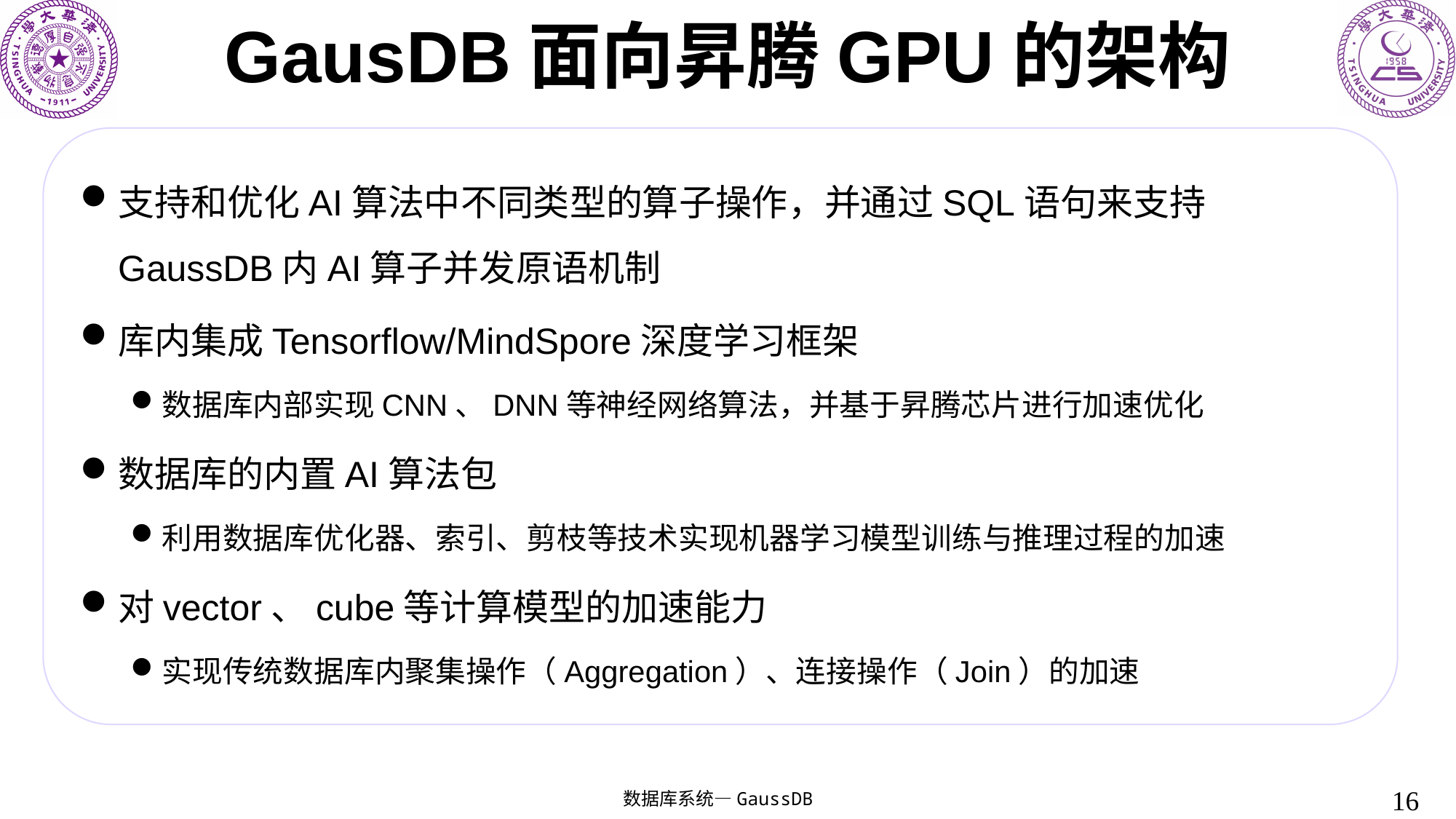

# GausDB面向昇腾GPU的架构

支持和优化AI算法中不同类型的算子操作，并通过SQL语句来支持GaussDB内AI算子并发原语机制
库内集成Tensorflow/MindSpore深度学习框架
数据库内部实现CNN、DNN等神经网络算法，并基于昇腾芯片进行加速优化
数据库的内置AI算法包
利用数据库优化器、索引、剪枝等技术实现机器学习模型训练与推理过程的加速
对vector、cube等计算模型的加速能力
实现传统数据库内聚集操作（Aggregation）、连接操作（Join）的加速
16
数据库系统—GaussDB